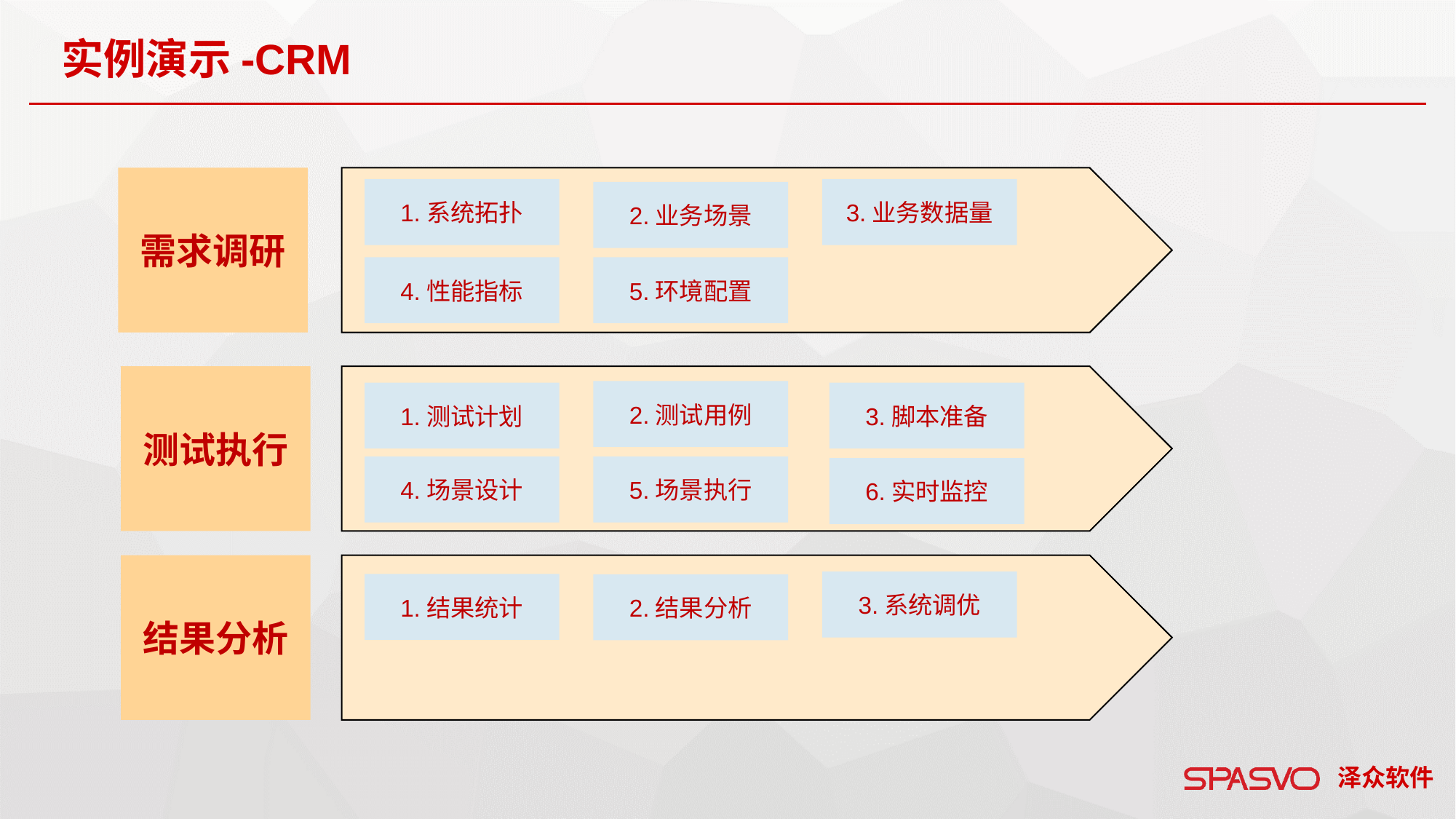

实例演示-CRM

需求调研
1.系统拓扑
3.业务数据量
2.业务场景
4.性能指标
5.环境配置

测试执行
2.测试用例
1.测试计划
3.脚本准备
4.场景设计
5.场景执行
6.实时监控
结果分析

3.系统调优
1.结果统计
2.结果分析